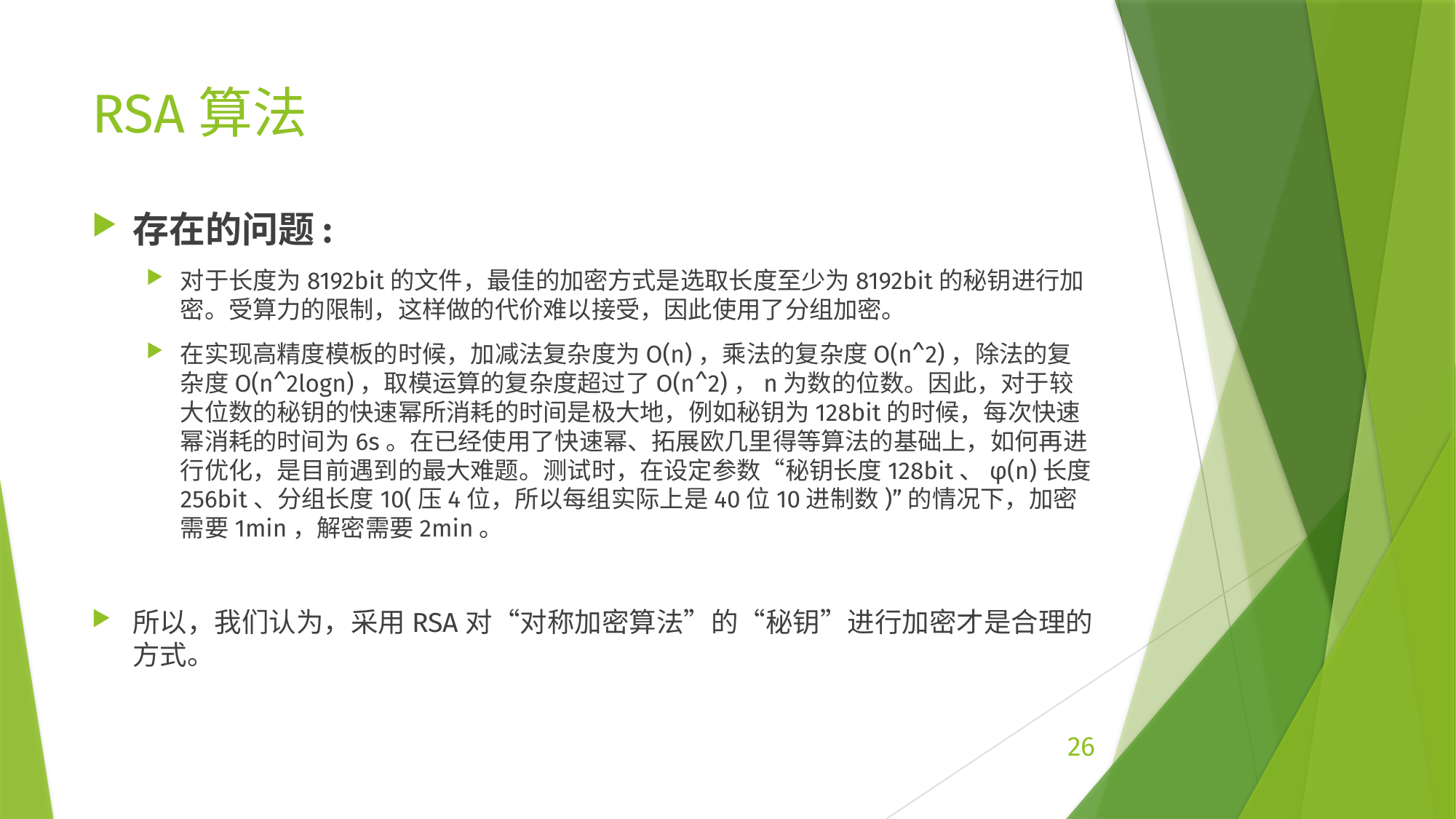

# RSA算法
存在的问题:
对于长度为8192bit的文件，最佳的加密方式是选取长度至少为8192bit的秘钥进行加密。受算力的限制，这样做的代价难以接受，因此使用了分组加密。
在实现高精度模板的时候，加减法复杂度为O(n)，乘法的复杂度O(n^2)，除法的复杂度O(n^2logn)，取模运算的复杂度超过了O(n^2)，n为数的位数。因此，对于较大位数的秘钥的快速幂所消耗的时间是极大地，例如秘钥为128bit的时候，每次快速幂消耗的时间为6s。在已经使用了快速幂、拓展欧几里得等算法的基础上，如何再进行优化，是目前遇到的最大难题。测试时，在设定参数“秘钥长度128bit、φ(n)长度256bit、分组长度10(压4位，所以每组实际上是40位10进制数)”的情况下，加密需要1min，解密需要2min。

所以，我们认为，采用RSA对“对称加密算法”的“秘钥”进行加密才是合理的方式。
26